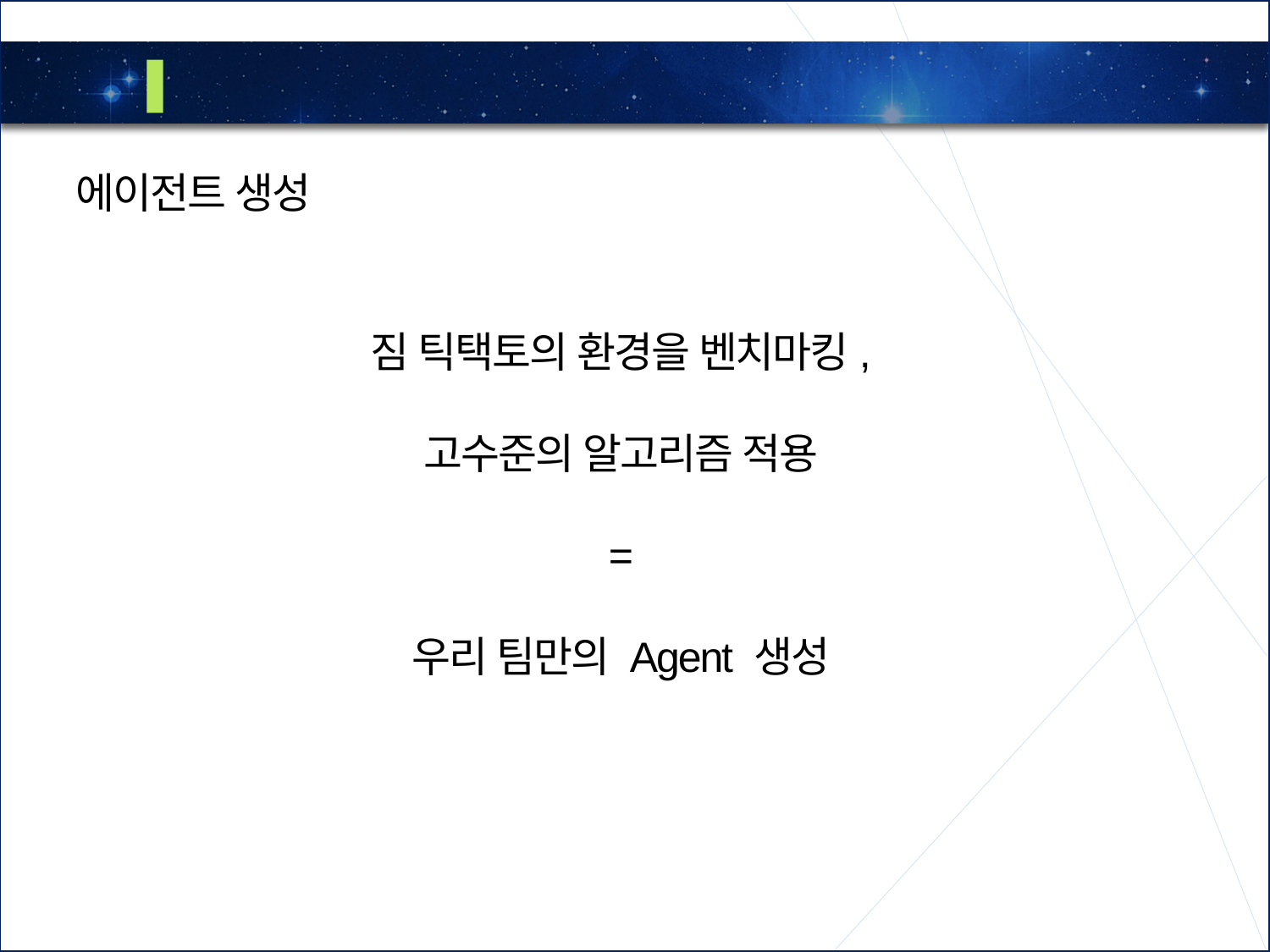

2
과정 소개

에이전트 생성
짐 틱택토의 환경을 벤치마킹,

고수준의 알고리즘 적용

=

우리 팀만의 Agent 생성